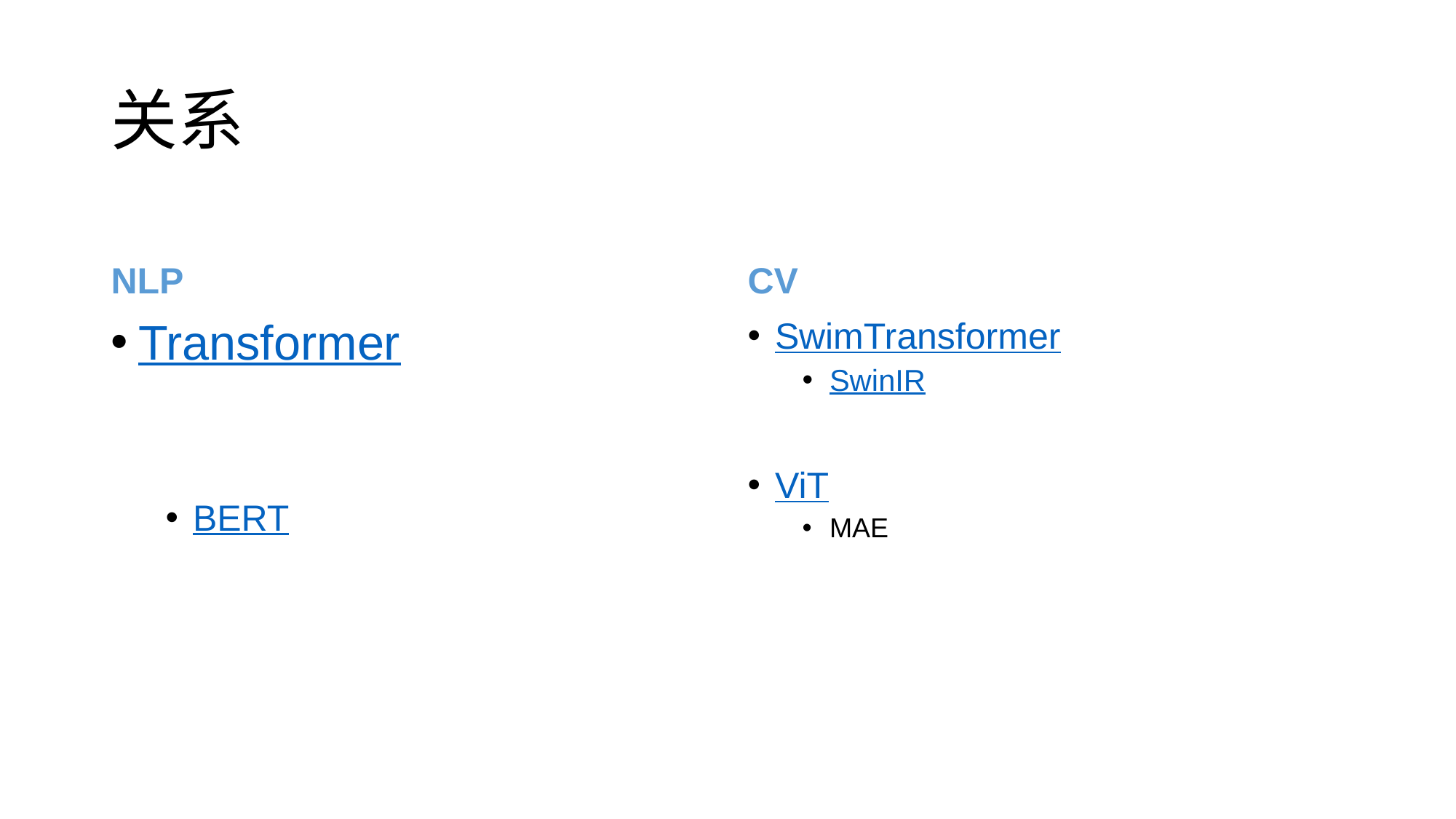

# 关系
NLP
CV
Transformer

BERT
SwimTransformer
SwinIR

ViT
MAE